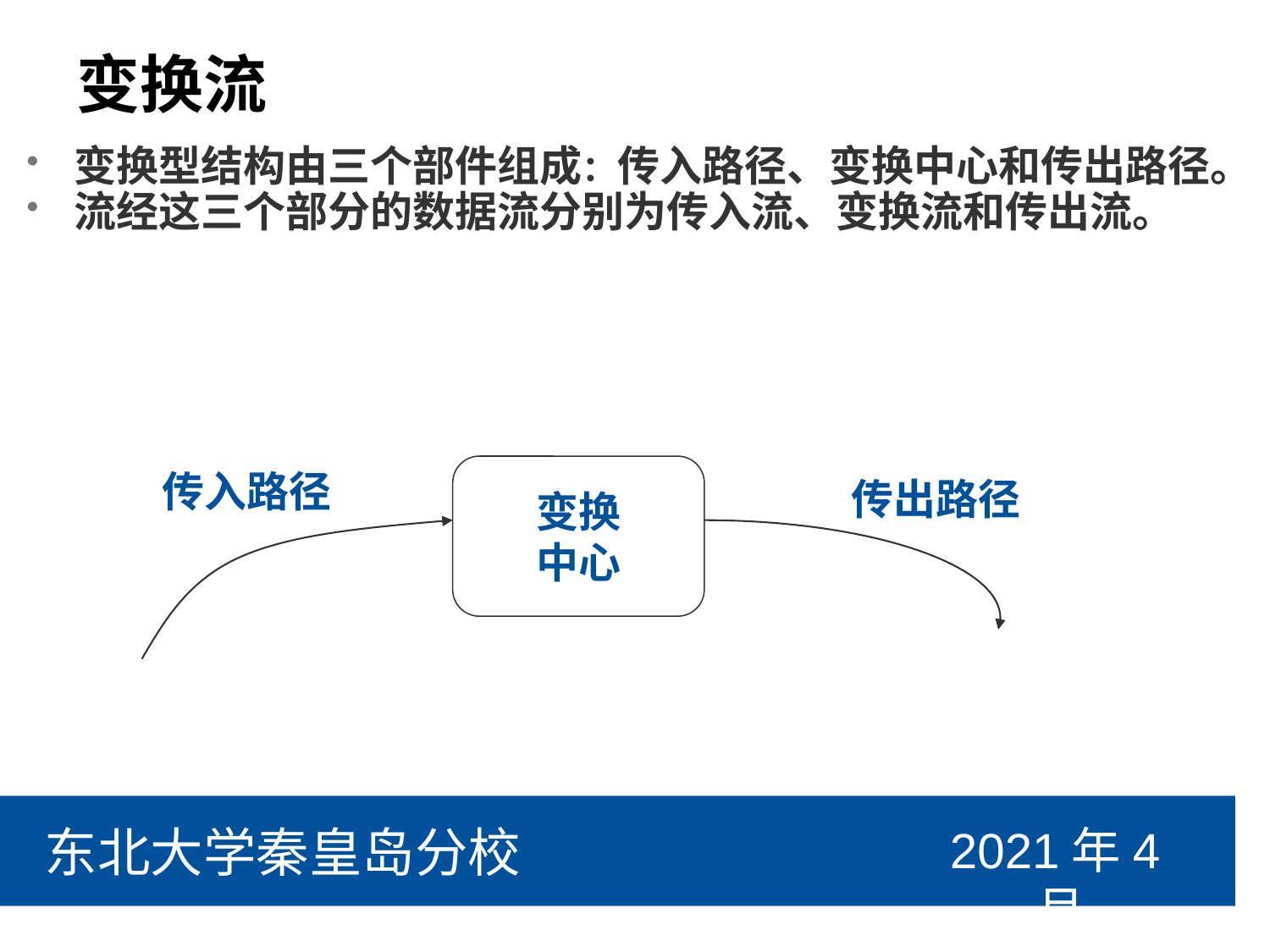

# 变换流
变换型结构由三个部件组成：传入路径、变换中心和传出路径。
流经这三个部分的数据流分别为传入流、变换流和传出流。

变换
中心
传入路径
传出路径